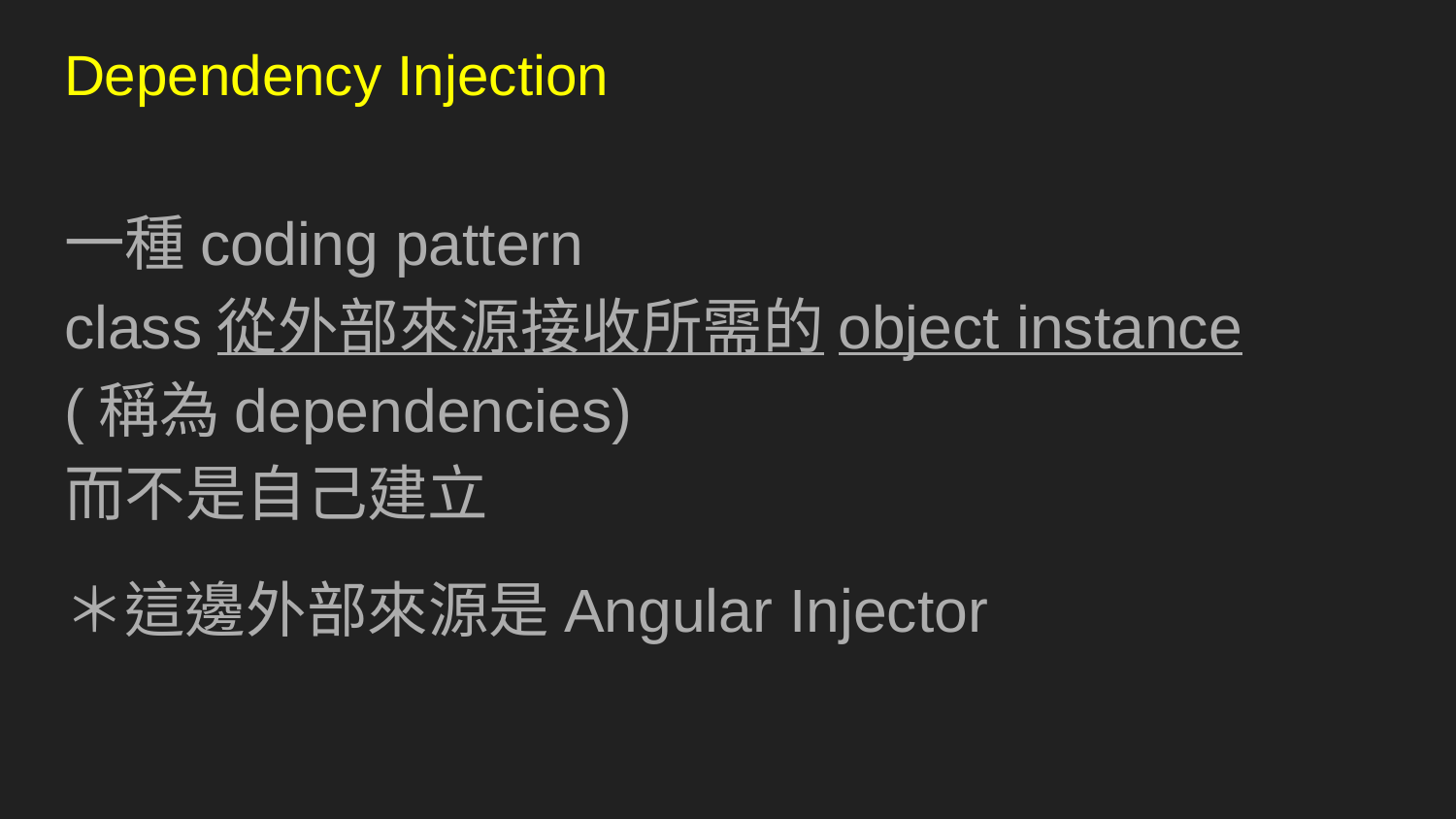

# Dependency Injection
一種coding pattern
class從外部來源接收所需的object instance
(稱為dependencies)
而不是自己建立
＊這邊外部來源是Angular Injector